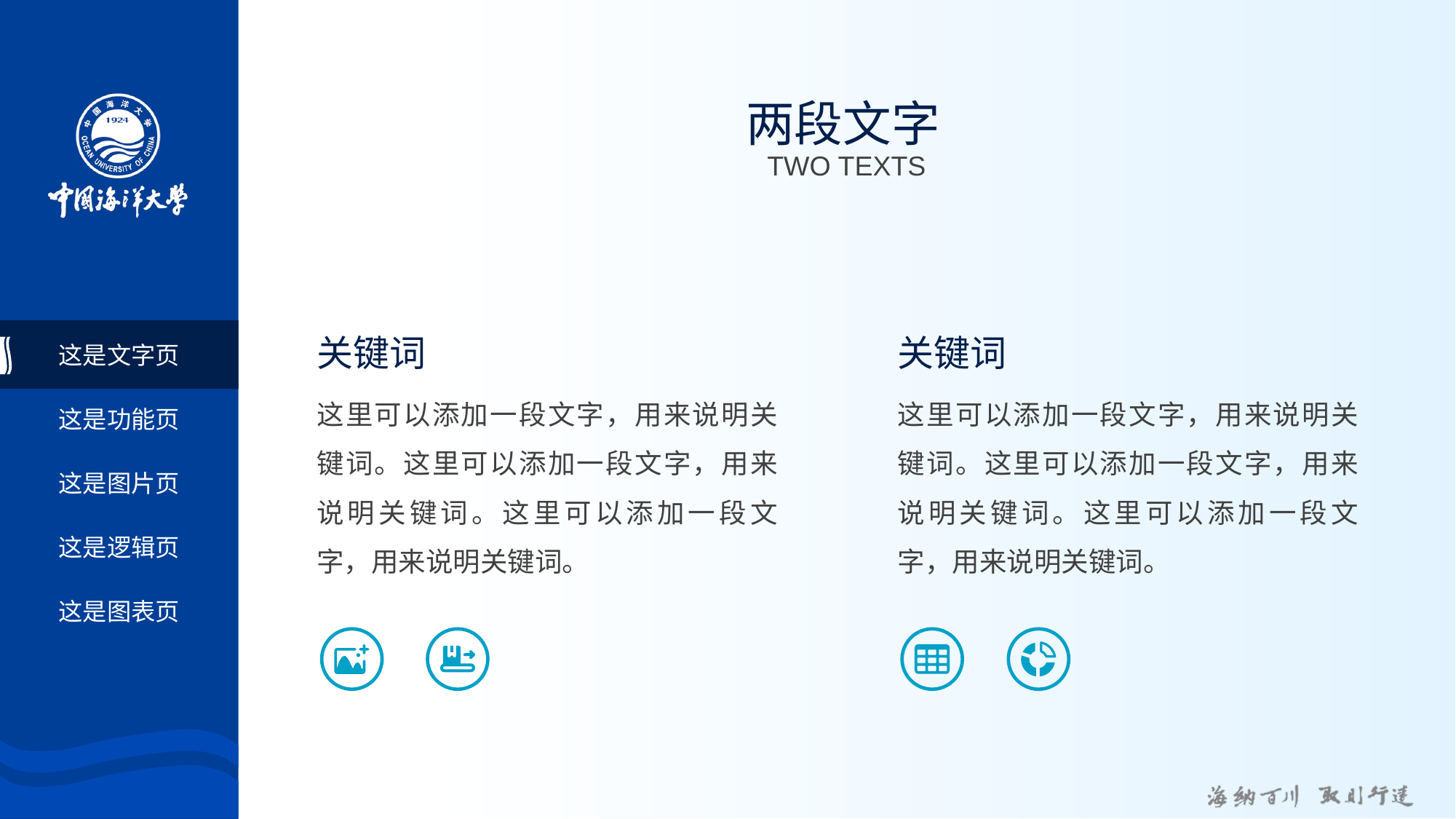

# 两段文字
TWO TEXTS

关键词
关键词
这是文字页
这里可以添加一段文字，用来说明关键词。这里可以添加一段文字，用来说明关键词。这里可以添加一段文字，用来说明关键词。
这里可以添加一段文字，用来说明关键词。这里可以添加一段文字，用来说明关键词。这里可以添加一段文字，用来说明关键词。
这是功能页
这是图片页
这是逻辑页
这是图表页